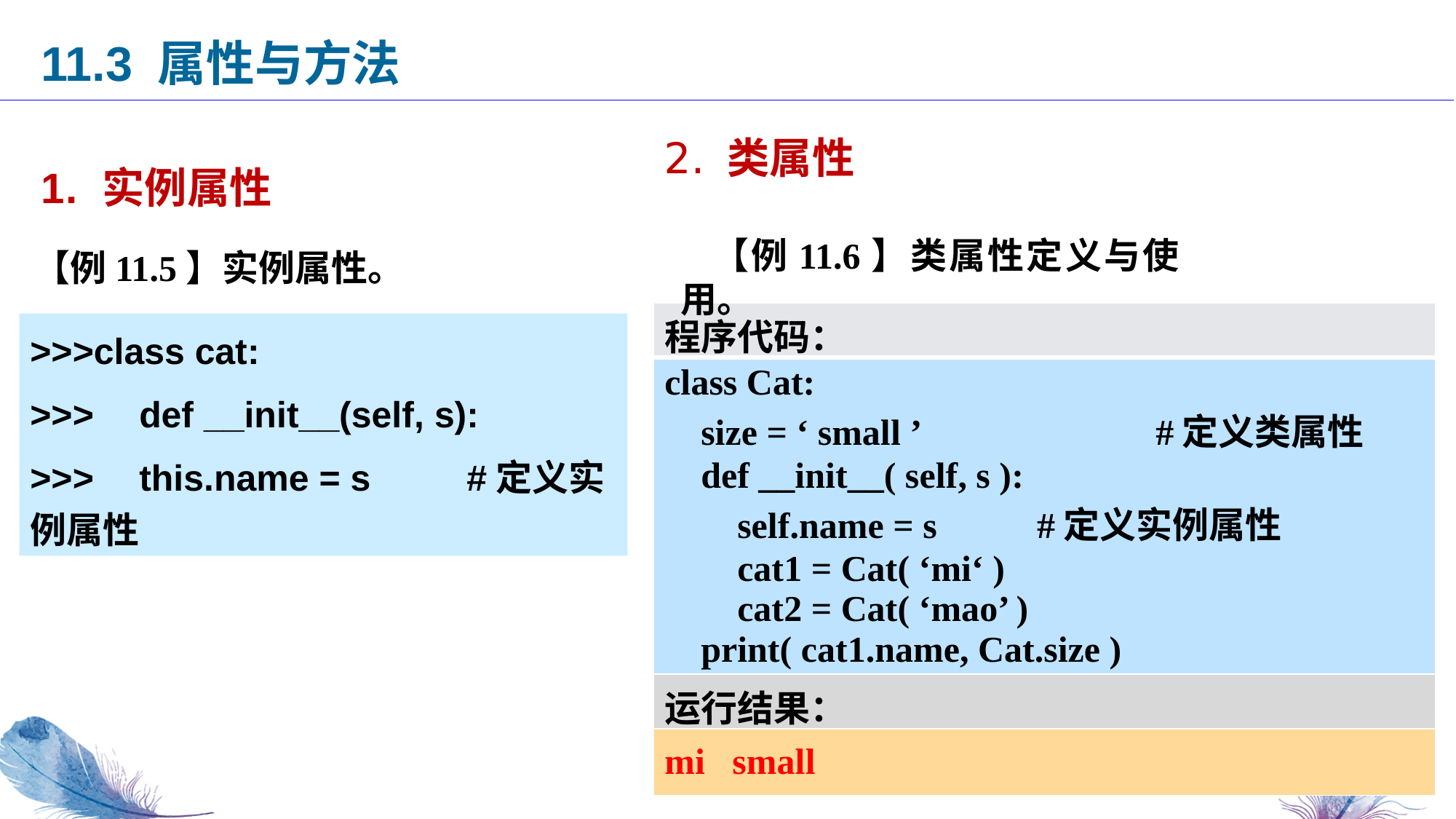

11.3 属性与方法
2. 类属性
实例属性
【例11.6】类属性定义与使用。
【例11.5】实例属性。
| 程序代码： |
| --- |
| class Cat: size = ‘ small ’ #定义类属性 def \_\_init\_\_( self, s ): self.name = s #定义实例属性 cat1 = Cat( ‘mi‘ ) cat2 = Cat( ‘mao’ ) print( cat1.name, Cat.size ) |
| 运行结果： |
| mi small |
>>>class cat:
>>>	def __init__(self, s):
>>>	this.name = s	#定义实例属性